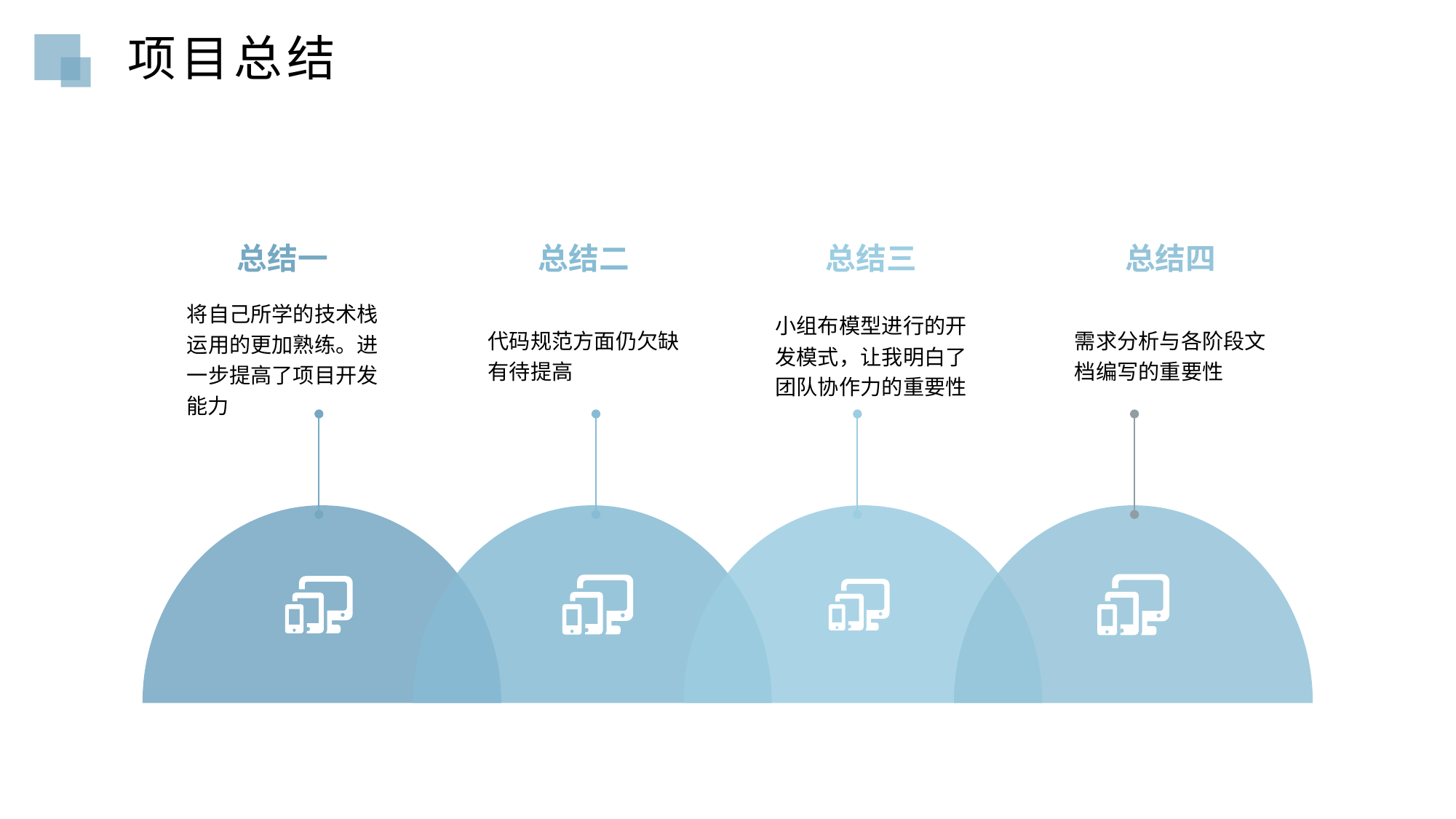

项目总结

总结一
将自己所学的技术栈运用的更加熟练。进一步提高了项目开发能力
总结二
代码规范方面仍欠缺有待提高
总结三
小组布模型进行的开发模式，让我明白了团队协作力的重要性
总结四
需求分析与各阶段文档编写的重要性